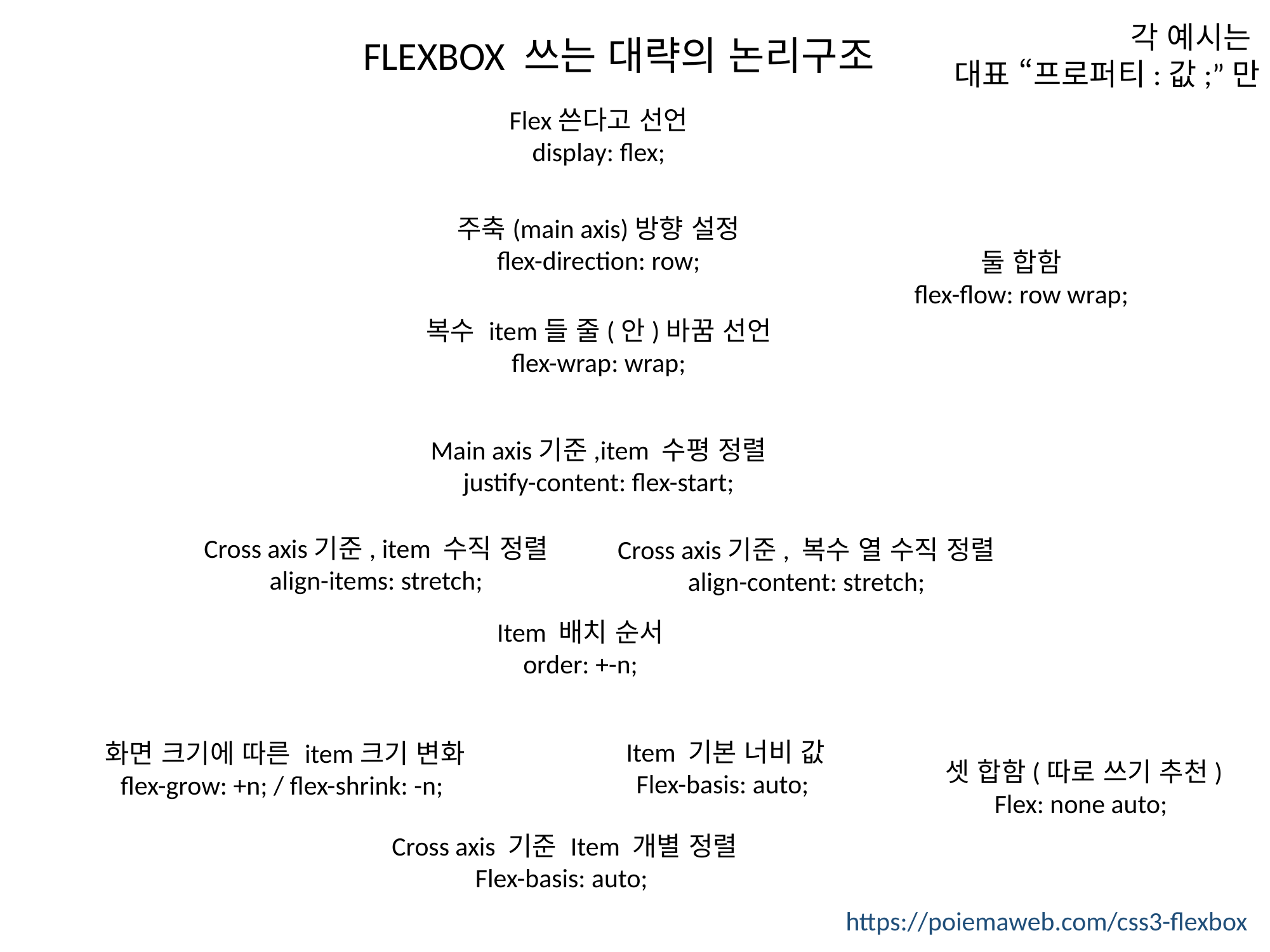

각 예시는
대표 “프로퍼티:값;”만
FLEXBOX 쓰는 대략의 논리구조
Flex쓴다고 선언
display: flex;
주축(main axis)방향 설정
flex-direction: row;
둘 합함
flex-flow: row wrap;
복수 item들 줄(안)바꿈 선언
flex-wrap: wrap;
Main axis기준,item 수평 정렬
justify-content: flex-start;
Cross axis기준, item 수직 정렬
align-items: stretch;
Cross axis기준, 복수 열 수직 정렬
align-content: stretch;
Item 배치 순서
order: +-n;
Item 기본 너비 값
Flex-basis: auto;
화면 크기에 따른 item크기 변화
flex-grow: +n; / flex-shrink: -n;

셋 합함(따로 쓰기 추천)
Flex: none auto;
Cross axis 기준 Item 개별 정렬
Flex-basis: auto;
https://poiemaweb.com/css3-flexbox